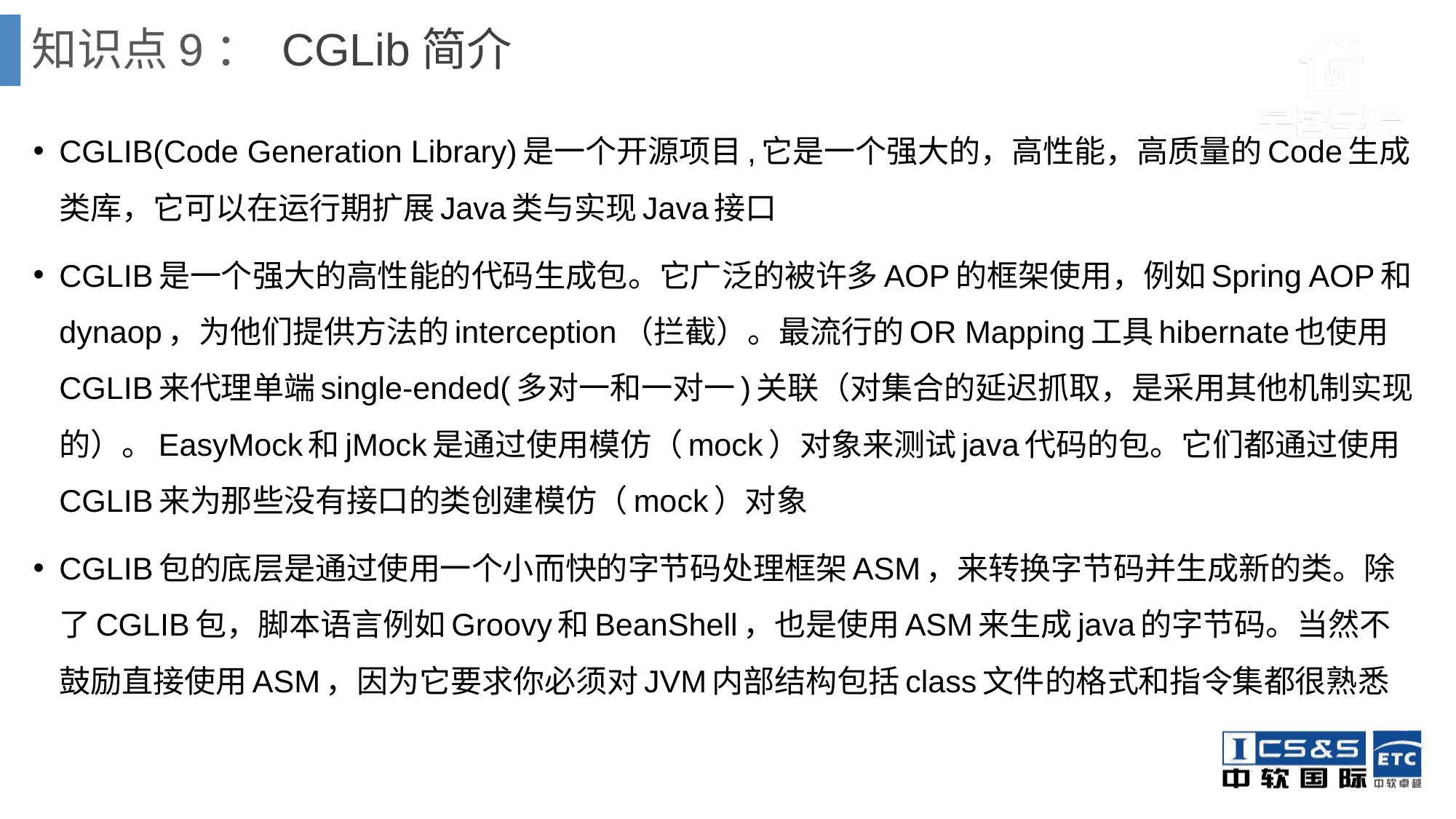

# 知识点9： CGLib简介
CGLIB(Code Generation Library)是一个开源项目,它是一个强大的，高性能，高质量的Code生成类库，它可以在运行期扩展Java类与实现Java接口
CGLIB是一个强大的高性能的代码生成包。它广泛的被许多AOP的框架使用，例如Spring AOP和dynaop，为他们提供方法的interception（拦截）。最流行的OR Mapping工具hibernate也使用CGLIB来代理单端single-ended(多对一和一对一)关联（对集合的延迟抓取，是采用其他机制实现的）。EasyMock和jMock是通过使用模仿（mock）对象来测试java代码的包。它们都通过使用CGLIB来为那些没有接口的类创建模仿（mock）对象
CGLIB包的底层是通过使用一个小而快的字节码处理框架ASM，来转换字节码并生成新的类。除了CGLIB包，脚本语言例如Groovy和BeanShell，也是使用ASM来生成java的字节码。当然不鼓励直接使用ASM，因为它要求你必须对JVM内部结构包括class文件的格式和指令集都很熟悉